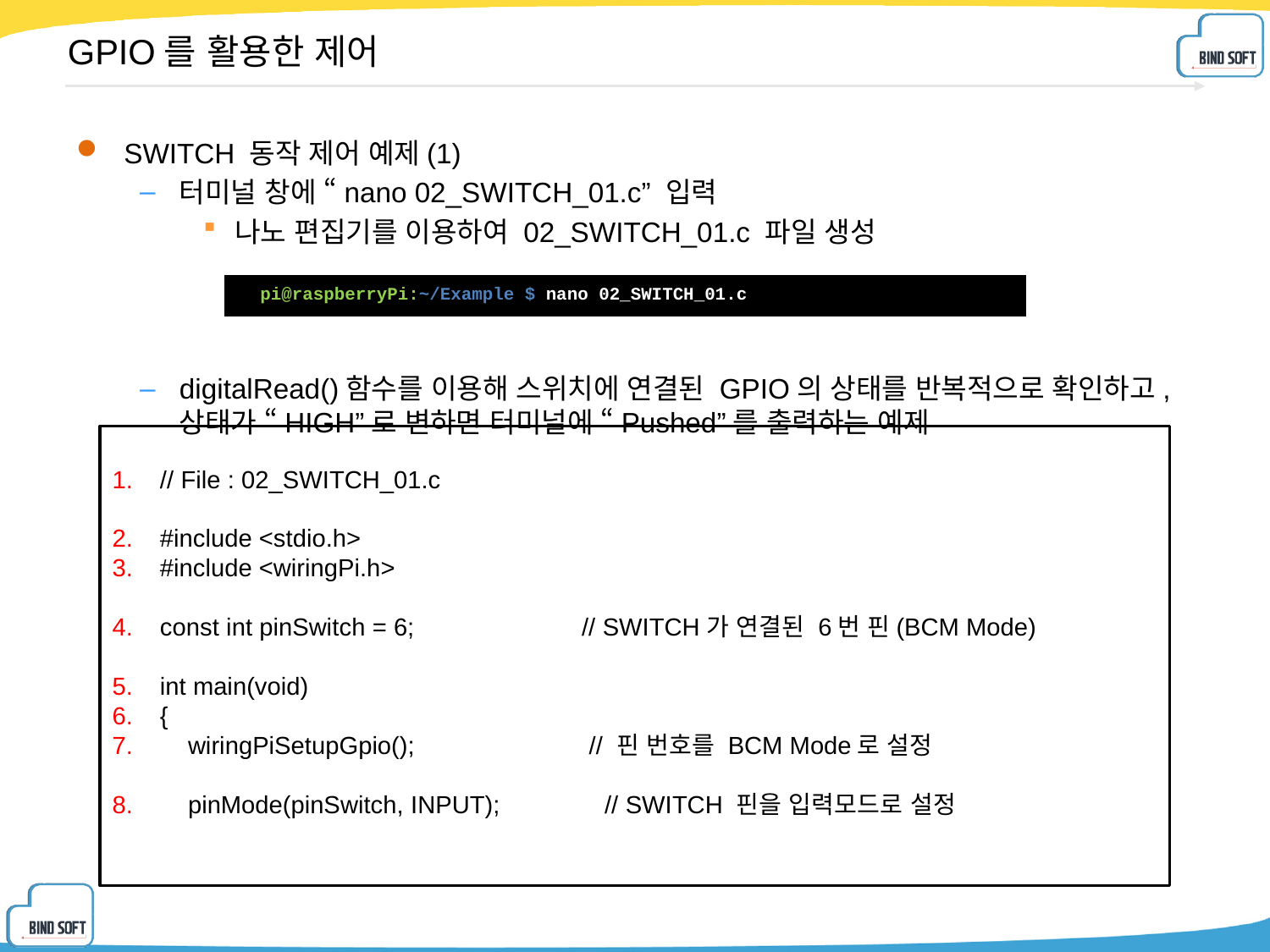

# GPIO를 활용한 제어
SWITCH 동작 제어 예제(1)
터미널 창에 “nano 02_SWITCH_01.c” 입력
나노 편집기를 이용하여 02_SWITCH_01.c 파일 생성

digitalRead()함수를 이용해 스위치에 연결된 GPIO의 상태를 반복적으로 확인하고, 상태가 “HIGH”로 변하면 터미널에 “Pushed”를 출력하는 예제
| pi@raspberryPi:~/Example $ nano 02\_SWITCH\_01.c |
| --- |
// File : 02_SWITCH_01.c

#include <stdio.h>
#include <wiringPi.h>

const int pinSwitch = 6;                        // SWITCH가 연결된 6번 핀(BCM Mode)

int main(void)
{
    wiringPiSetupGpio();                         // 핀 번호를 BCM Mode로 설정

    pinMode(pinSwitch, INPUT);               // SWITCH 핀을 입력모드로 설정